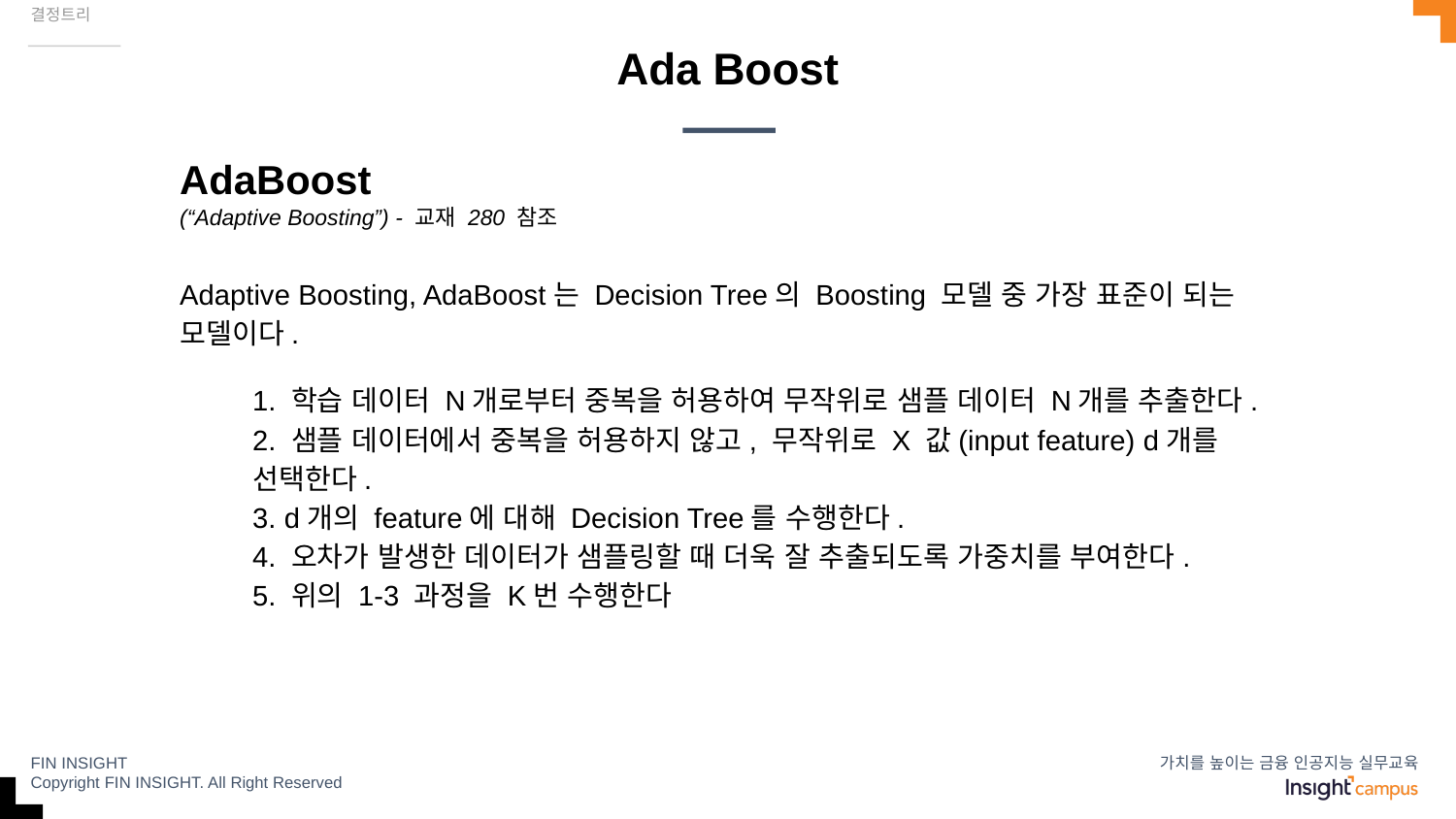

결정트리
# Ada Boost
AdaBoost
(“Adaptive Boosting”) - 교재 280 참조

Adaptive Boosting, AdaBoost는 Decision Tree의 Boosting 모델 중 가장 표준이 되는 모델이다.
1. 학습 데이터 N개로부터 중복을 허용하여 무작위로 샘플 데이터 N개를 추출한다.
2. 샘플 데이터에서 중복을 허용하지 않고, 무작위로 X 값(input feature) d개를 선택한다.
3. d개의 feature에 대해 Decision Tree를 수행한다.
4. 오차가 발생한 데이터가 샘플링할 때 더욱 잘 추출되도록 가중치를 부여한다.
5. 위의 1-3 과정을 K번 수행한다